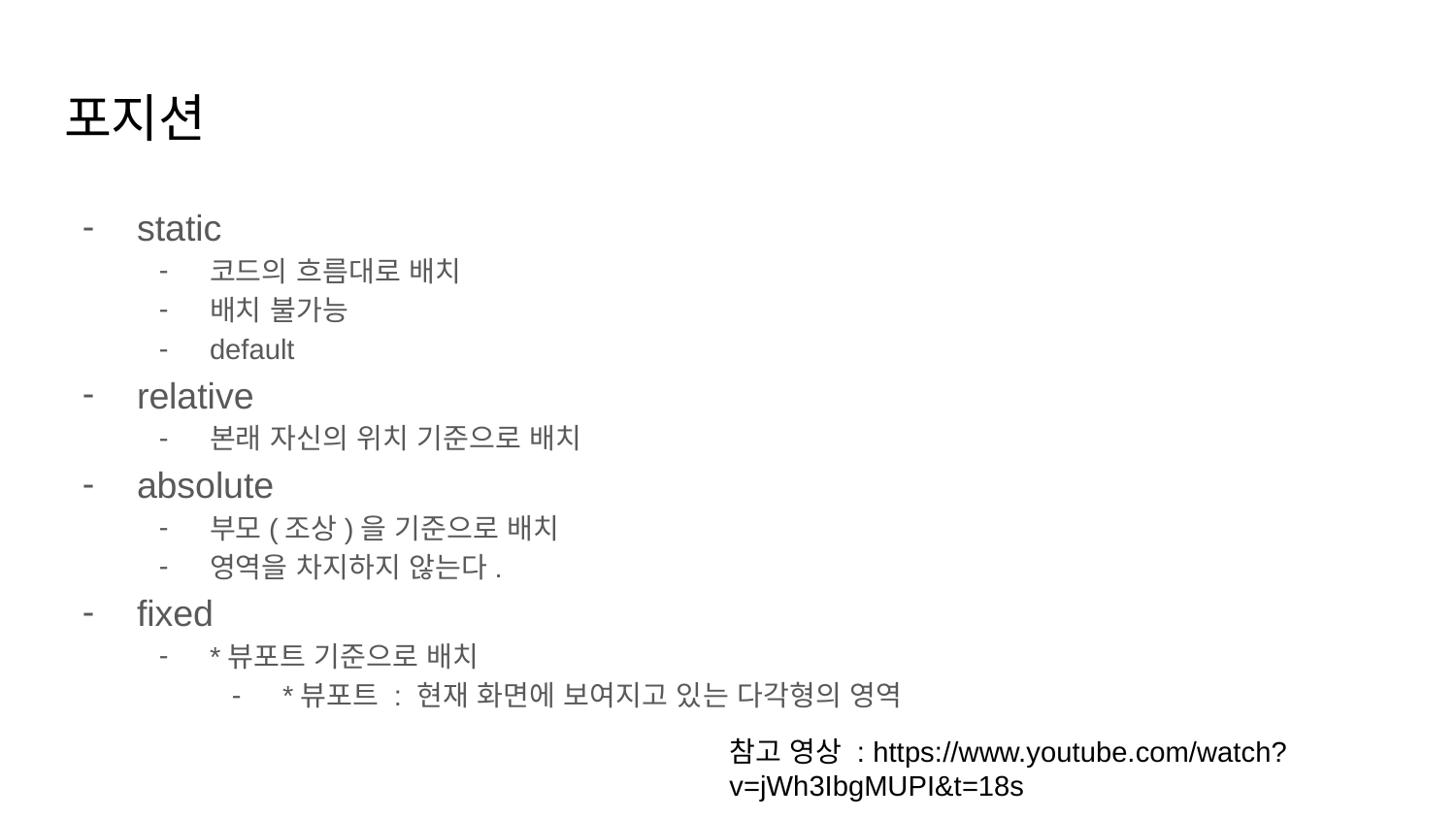

# 포지션
static
코드의 흐름대로 배치
배치 불가능
default
relative
본래 자신의 위치 기준으로 배치
absolute
부모(조상)을 기준으로 배치
영역을 차지하지 않는다.
fixed
*뷰포트 기준으로 배치
*뷰포트 : 현재 화면에 보여지고 있는 다각형의 영역

참고 영상 : https://www.youtube.com/watch?v=jWh3IbgMUPI&t=18s